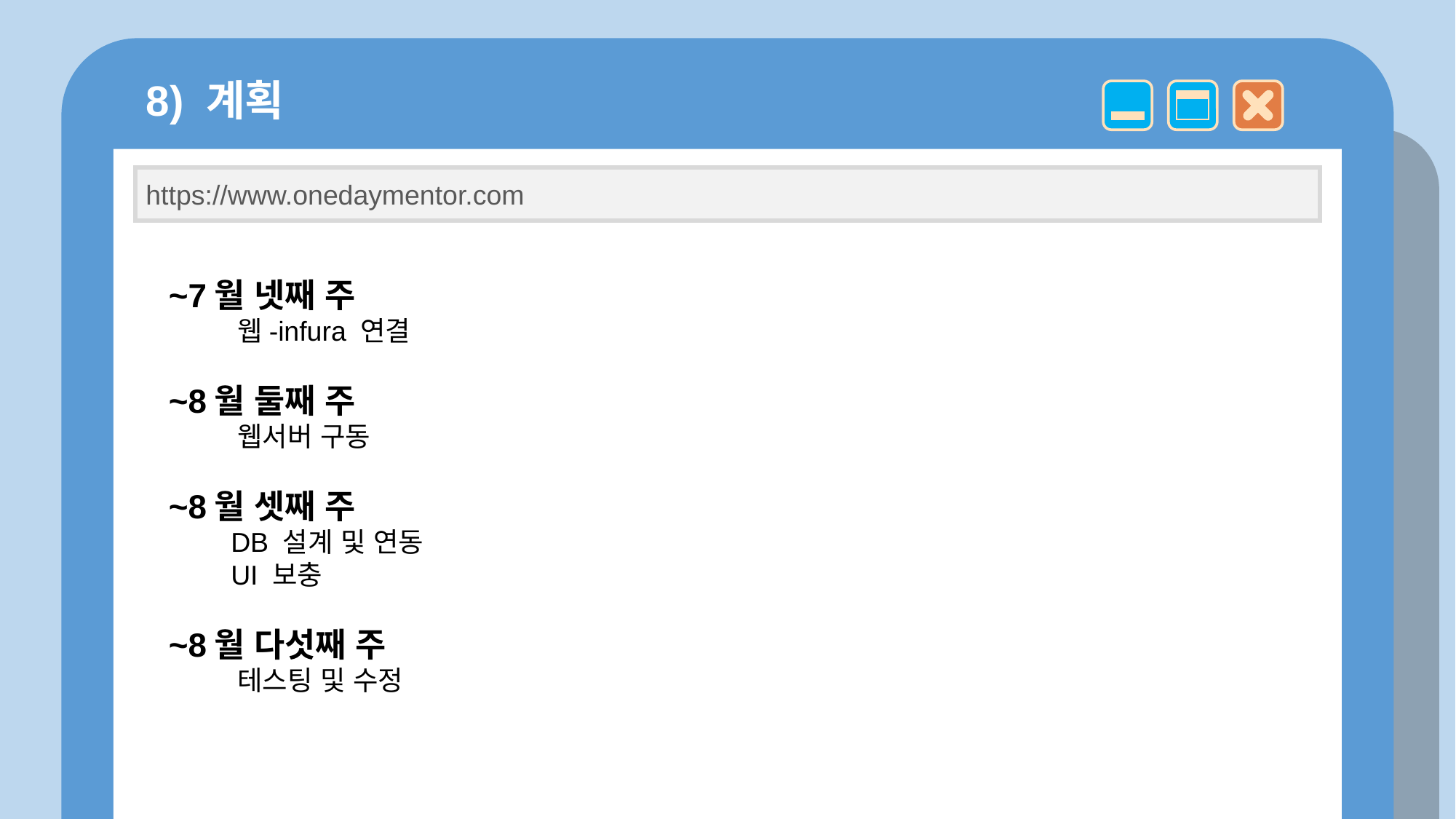

8) 계획

https://www.onedaymentor.com
~7월 넷째 주
 웹-infura 연결

~8월 둘째 주
 웹서버 구동

~8월 셋째 주
 DB 설계 및 연동
 UI 보충

~8월 다섯째 주
 테스팅 및 수정